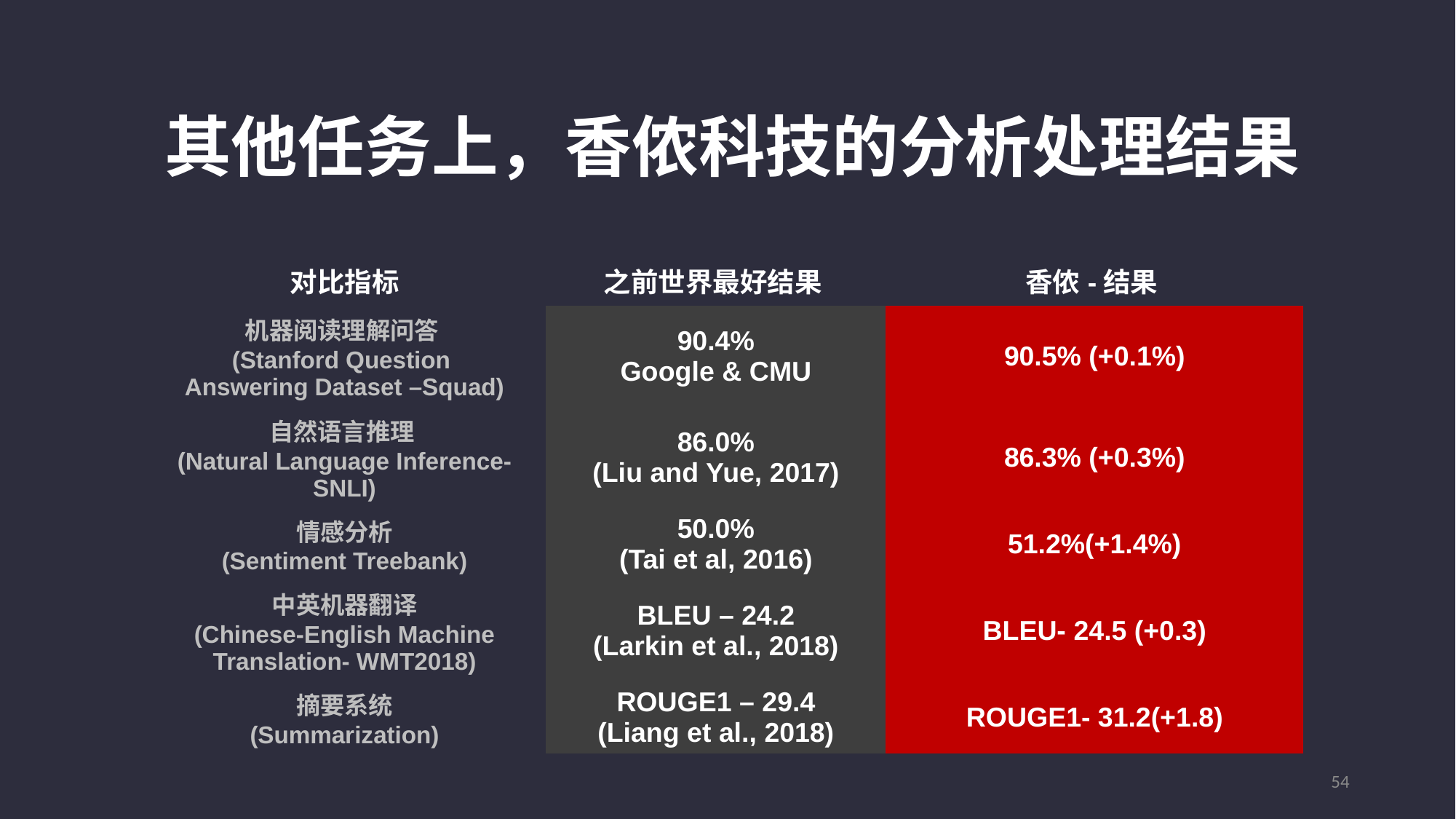

其他任务上，香侬科技的分析处理结果
| 对比指标 | 之前世界最好结果 | 香侬-结果 |
| --- | --- | --- |
| 机器阅读理解问答 (Stanford Question Answering Dataset –Squad) | 90.4% Google & CMU | 90.5% (+0.1%) |
| 自然语言推理 (Natural Language Inference- SNLI) | 86.0% (Liu and Yue, 2017) | 86.3% (+0.3%) |
| 情感分析 (Sentiment Treebank) | 50.0% (Tai et al, 2016) | 51.2%(+1.4%) |
| 中英机器翻译 (Chinese-English Machine Translation- WMT2018) | BLEU – 24.2 (Larkin et al., 2018) | BLEU- 24.5 (+0.3) |
| 摘要系统 (Summarization) | ROUGE1 – 29.4 (Liang et al., 2018) | ROUGE1- 31.2(+1.8) |
54